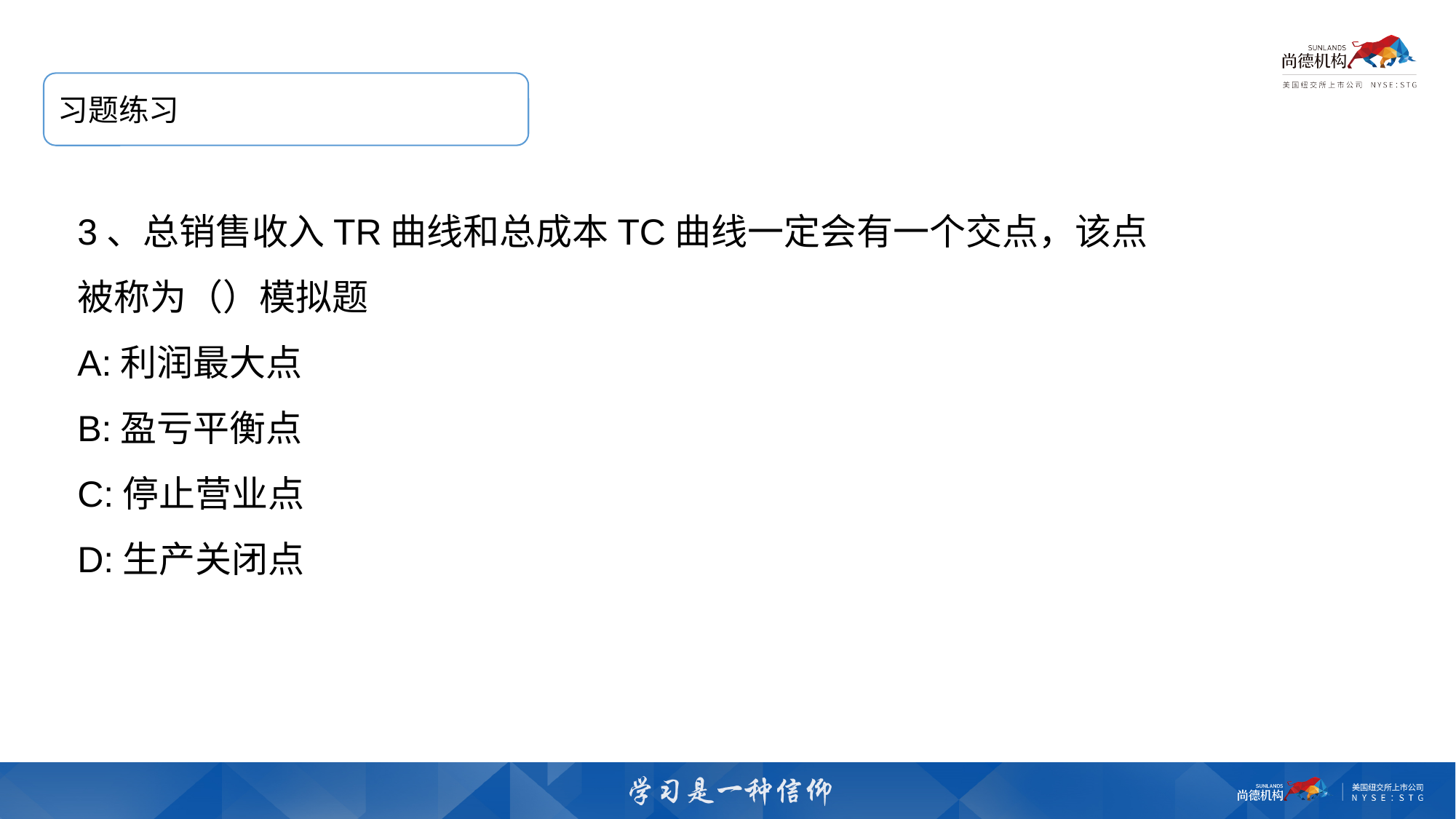

习题练习
3、总销售收入TR曲线和总成本TC曲线一定会有一个交点，该点被称为（）模拟题
A:利润最大点
B:盈亏平衡点
C:停止营业点
D:生产关闭点